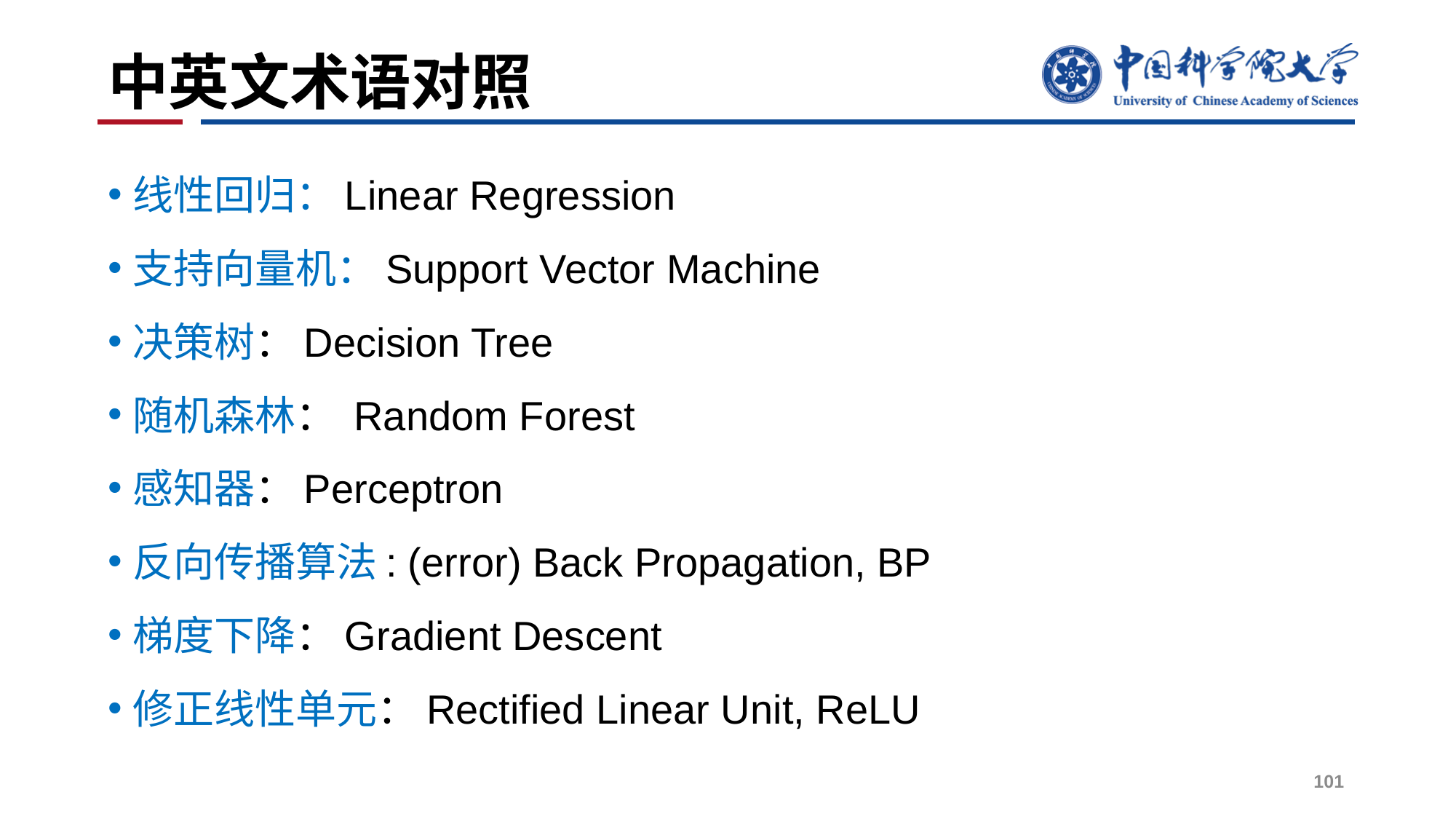

# 中英文术语对照
线性回归：Linear Regression
支持向量机：Support Vector Machine
决策树：Decision Tree
随机森林： Random Forest
感知器：Perceptron
反向传播算法: (error) Back Propagation, BP
梯度下降：Gradient Descent
修正线性单元：Rectified Linear Unit, ReLU

101